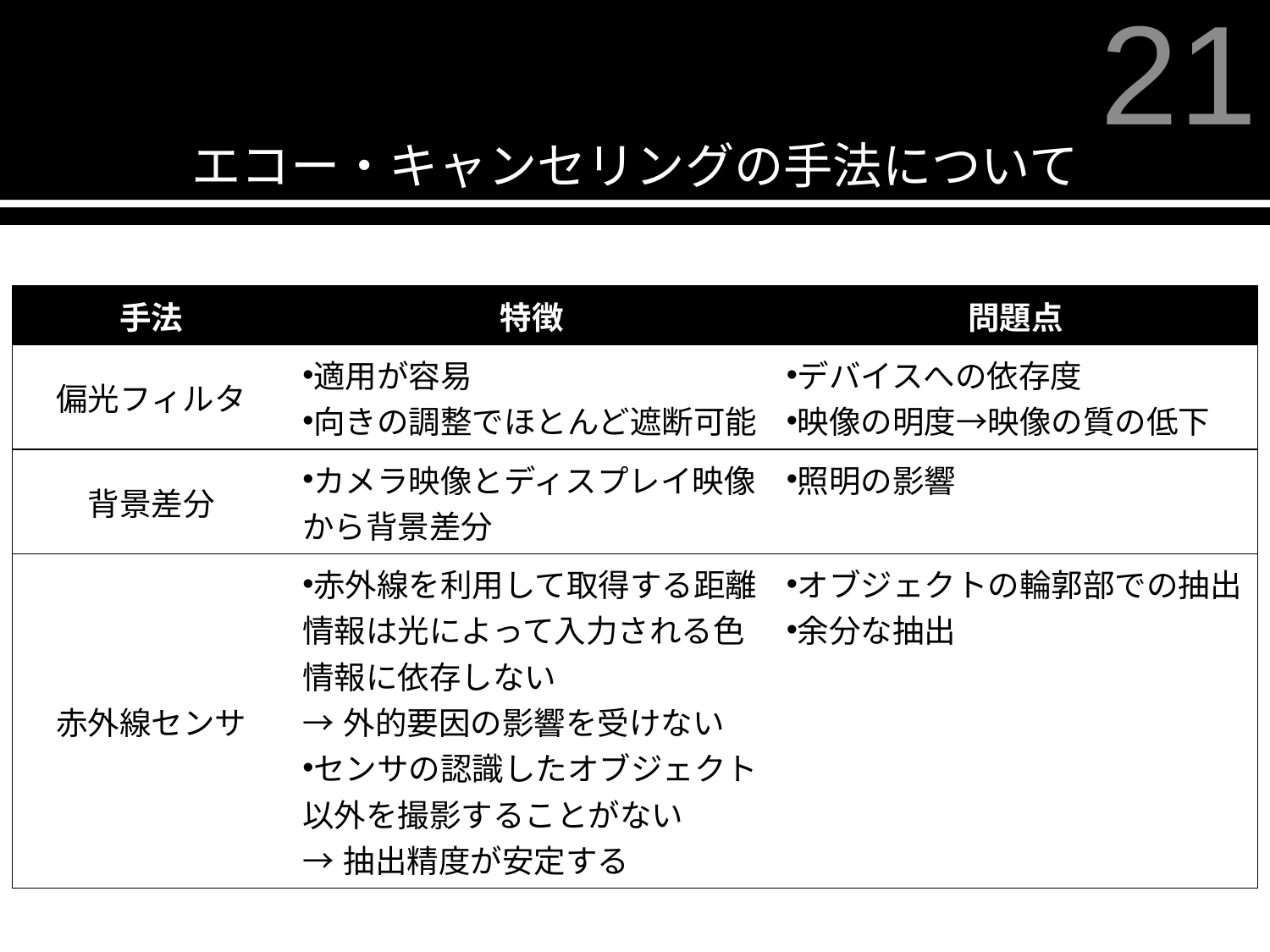

エコー・キャンセリングの手法について
21

| 手法 | 特徴 | 問題点 |
| --- | --- | --- |
| 偏光フィルタ | 適用が容易 向きの調整でほとんど遮断可能 | デバイスへの依存度 映像の明度→映像の質の低下 |
| 背景差分 | カメラ映像とディスプレイ映像から背景差分 | 照明の影響 |
| 赤外線センサ | 赤外線を利用して取得する距離情報は光によって入力される色情報に依存しない →外的要因の影響を受けない センサの認識したオブジェクト以外を撮影することがない →抽出精度が安定する | オブジェクトの輪郭部での抽出 余分な抽出 |